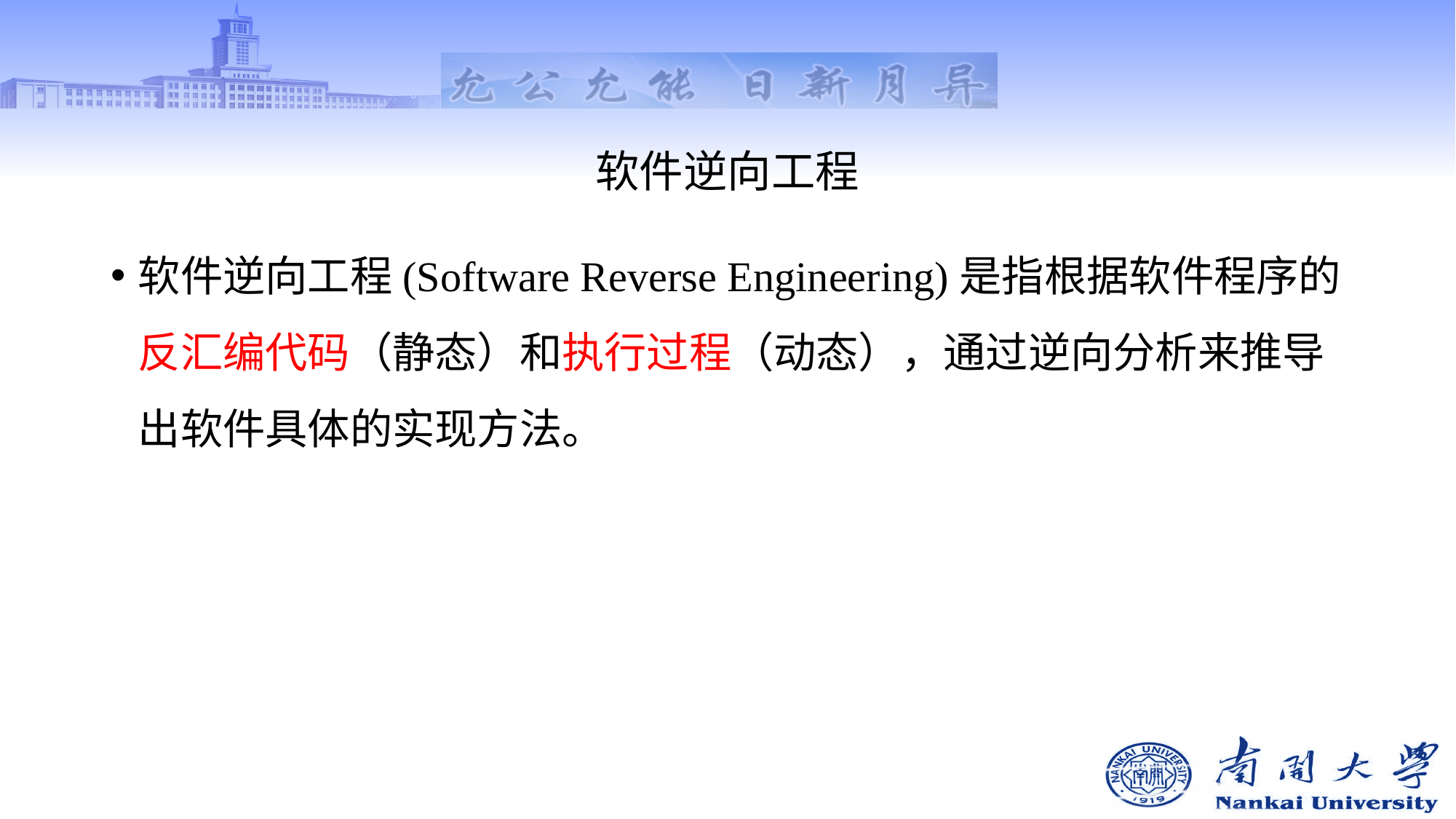

# 软件逆向工程
软件逆向工程(Software Reverse Engineering)是指根据软件程序的反汇编代码（静态）和执行过程（动态），通过逆向分析来推导出软件具体的实现方法。